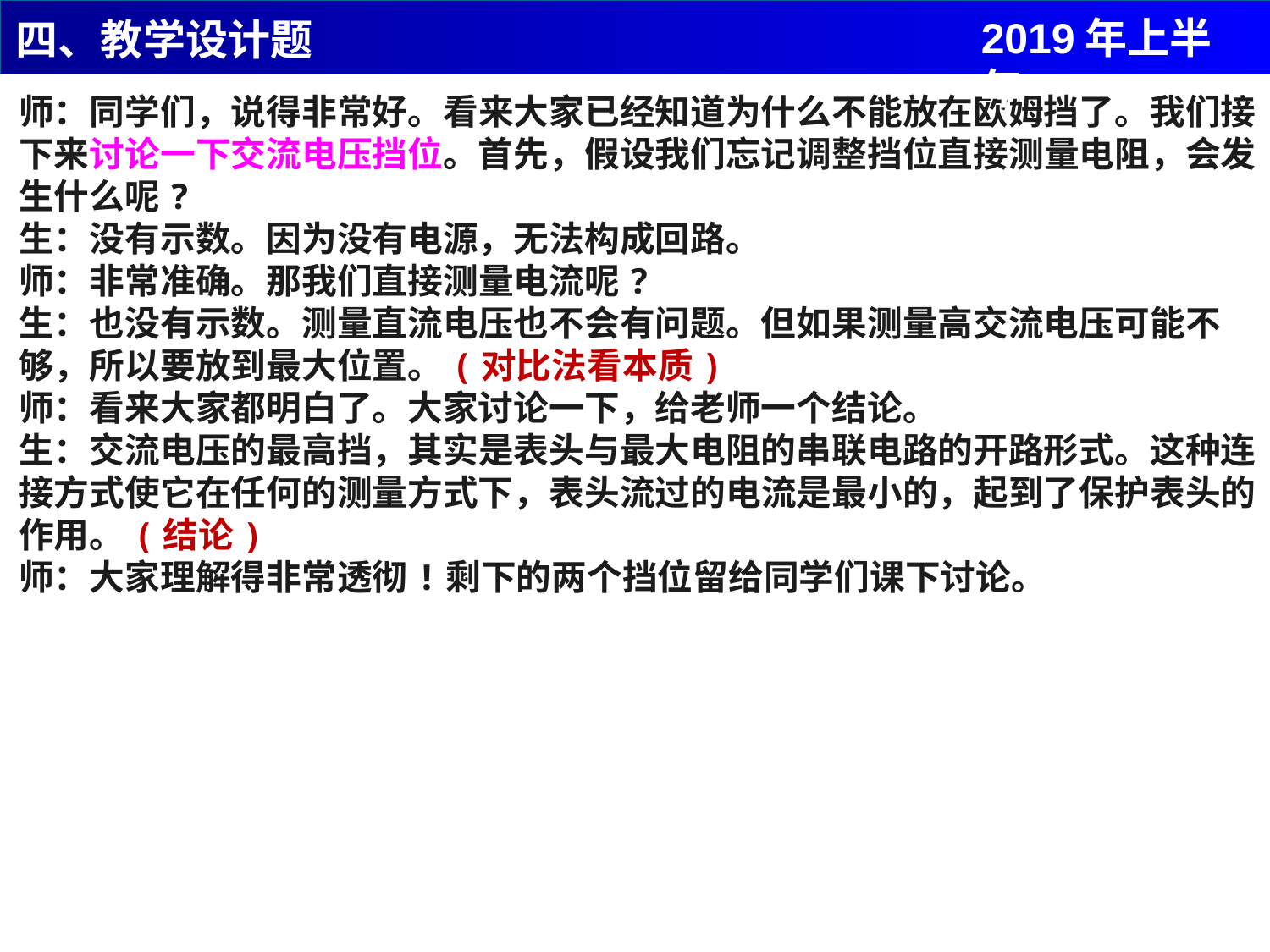

2019年上半年
四、教学设计题
师：同学们，说得非常好。看来大家已经知道为什么不能放在欧姆挡了。我们接下来讨论一下交流电压挡位。首先，假设我们忘记调整挡位直接测量电阻，会发生什么呢?
生：没有示数。因为没有电源，无法构成回路。
师：非常准确。那我们直接测量电流呢?
生：也没有示数。测量直流电压也不会有问题。但如果测量高交流电压可能不够，所以要放到最大位置。(对比法看本质)
师：看来大家都明白了。大家讨论一下，给老师一个结论。
生：交流电压的最高挡，其实是表头与最大电阻的串联电路的开路形式。这种连接方式使它在任何的测量方式下，表头流过的电流是最小的，起到了保护表头的作用。(结论)
师：大家理解得非常透彻!剩下的两个挡位留给同学们课下讨论。